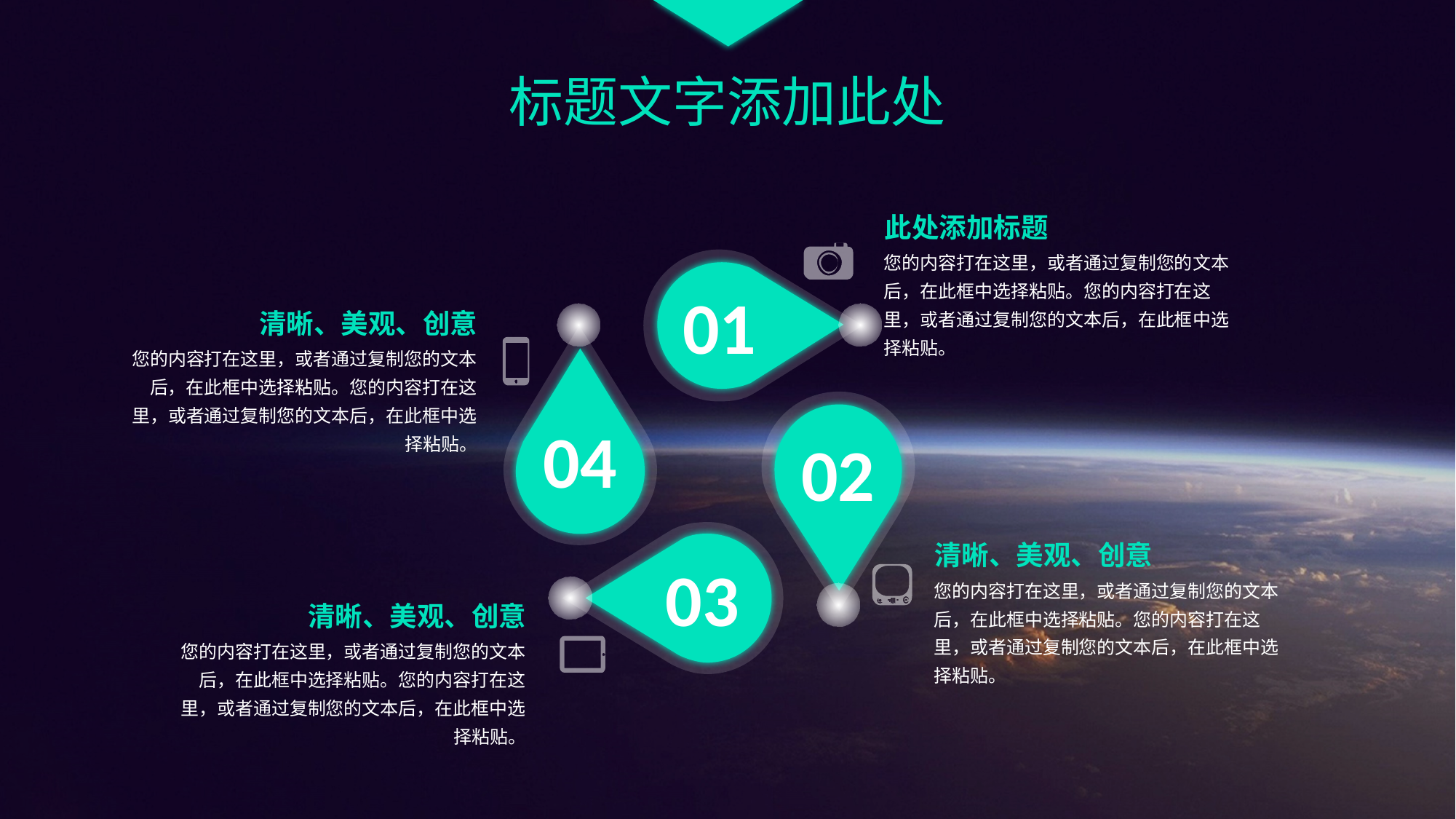

标题文字添加此处
此处添加标题
您的内容打在这里，或者通过复制您的文本后，在此框中选择粘贴。您的内容打在这里，或者通过复制您的文本后，在此框中选择粘贴。

01
清晰、美观、创意
您的内容打在这里，或者通过复制您的文本后，在此框中选择粘贴。您的内容打在这里，或者通过复制您的文本后，在此框中选择粘贴。

04

02

03
清晰、美观、创意
您的内容打在这里，或者通过复制您的文本后，在此框中选择粘贴。您的内容打在这里，或者通过复制您的文本后，在此框中选择粘贴。

清晰、美观、创意
您的内容打在这里，或者通过复制您的文本后，在此框中选择粘贴。您的内容打在这里，或者通过复制您的文本后，在此框中选择粘贴。